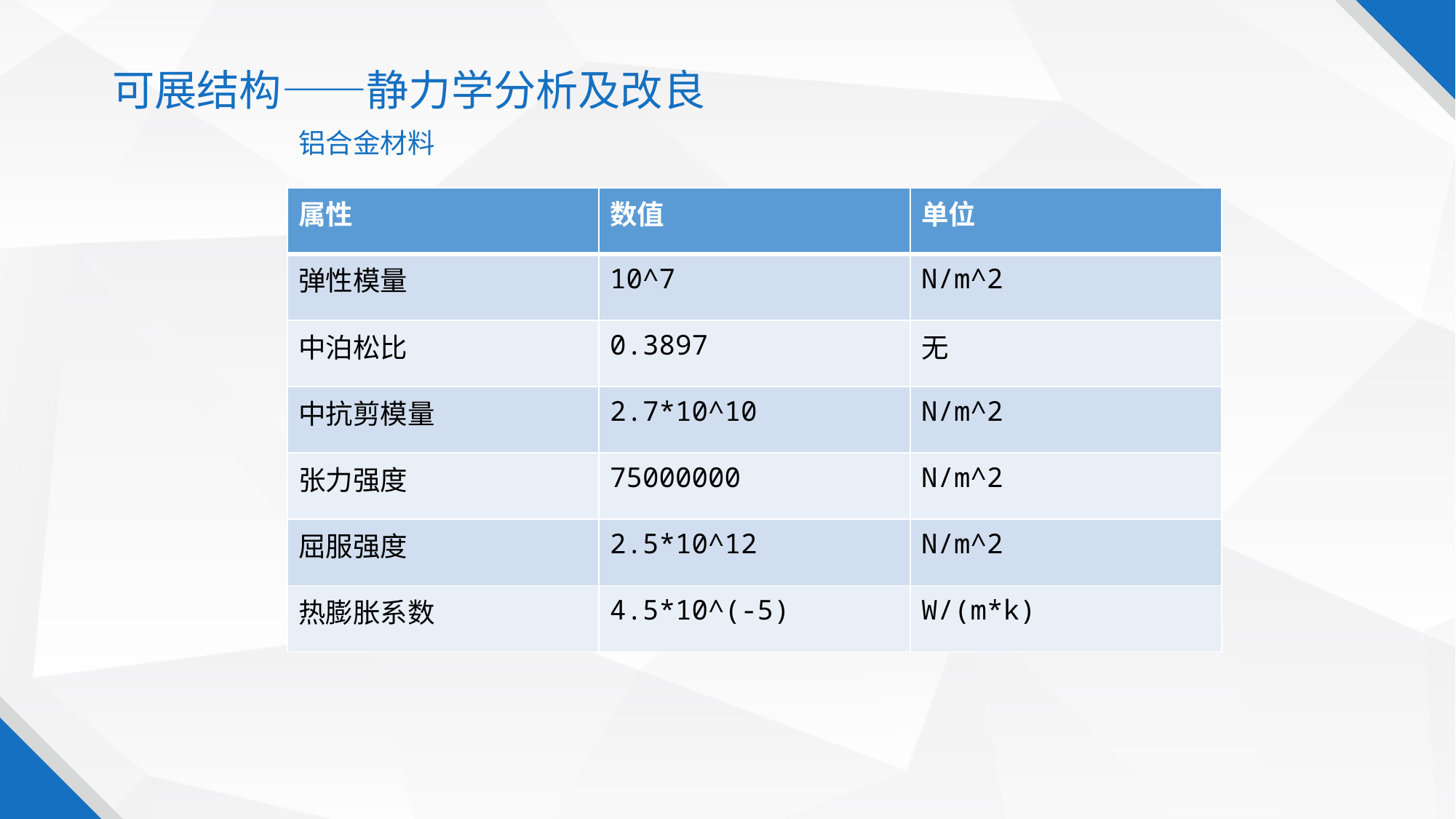

可展结构——静力学分析及改良
铝合金材料
| 属性 | 数值 | 单位 |
| --- | --- | --- |
| 弹性模量 | 10^7 | N/m^2 |
| 中泊松比 | 0.3897 | 无 |
| 中抗剪模量 | 2.7\*10^10 | N/m^2 |
| 张力强度 | 75000000 | N/m^2 |
| 屈服强度 | 2.5\*10^12 | N/m^2 |
| 热膨胀系数 | 4.5\*10^(-5) | W/(m\*k) |